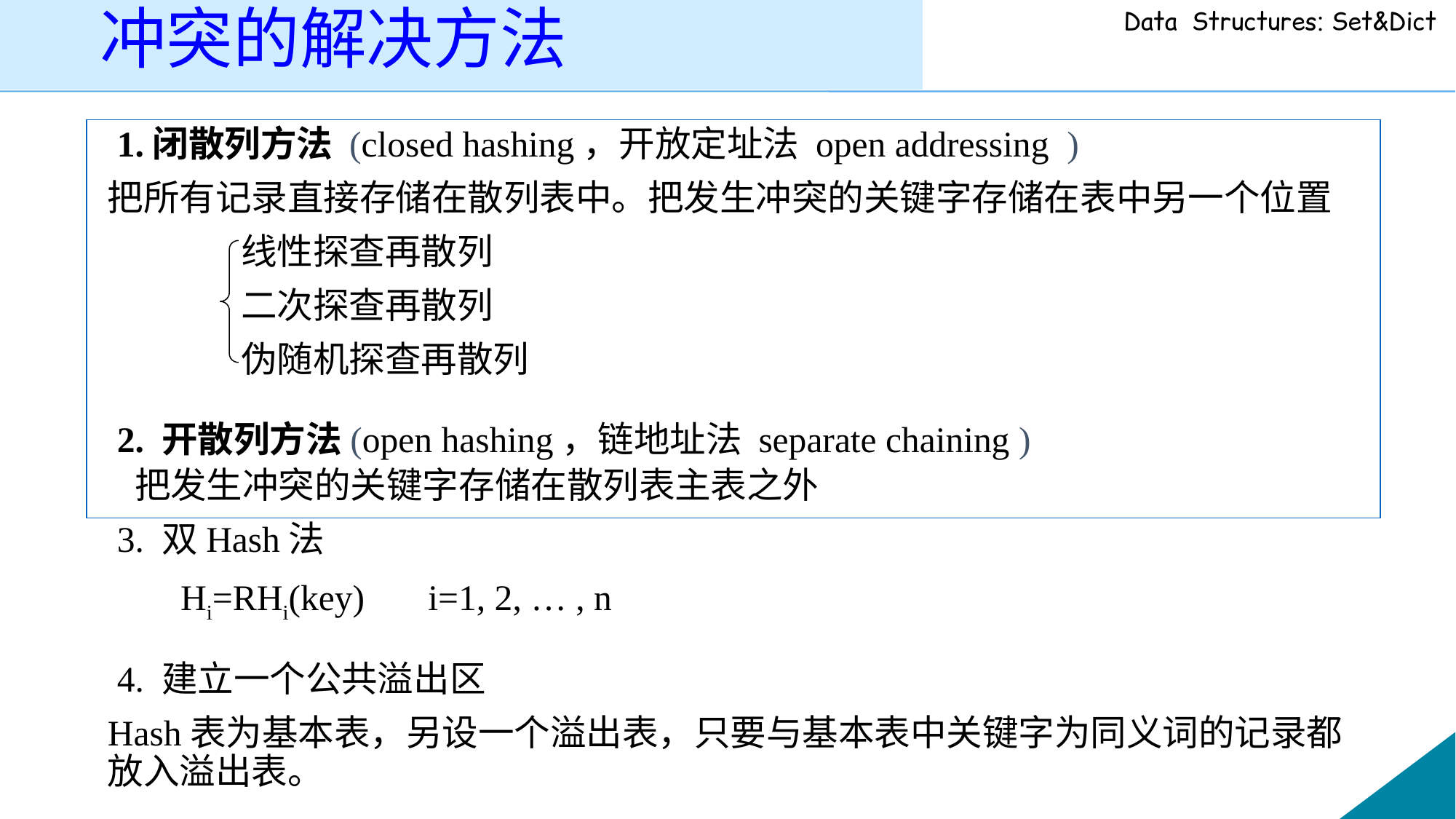

冲突的解决方法

    1.闭散列方法 (closed hashing，开放定址法 open addressing  )
	把所有记录直接存储在散列表中。把发生冲突的关键字存储在表中另一个位置
                   线性探查再散列
                   二次探查再散列
                   伪随机探查再散列

    2. 开散列方法(open hashing，链地址法 separate chaining )
把发生冲突的关键字存储在散列表主表之外
    3. 双Hash法
           Hi=RHi(key)       i=1, 2, … , n

    4. 建立一个公共溢出区
	Hash表为基本表，另设一个溢出表，只要与基本表中关键字为同义词的记录都放入溢出表。